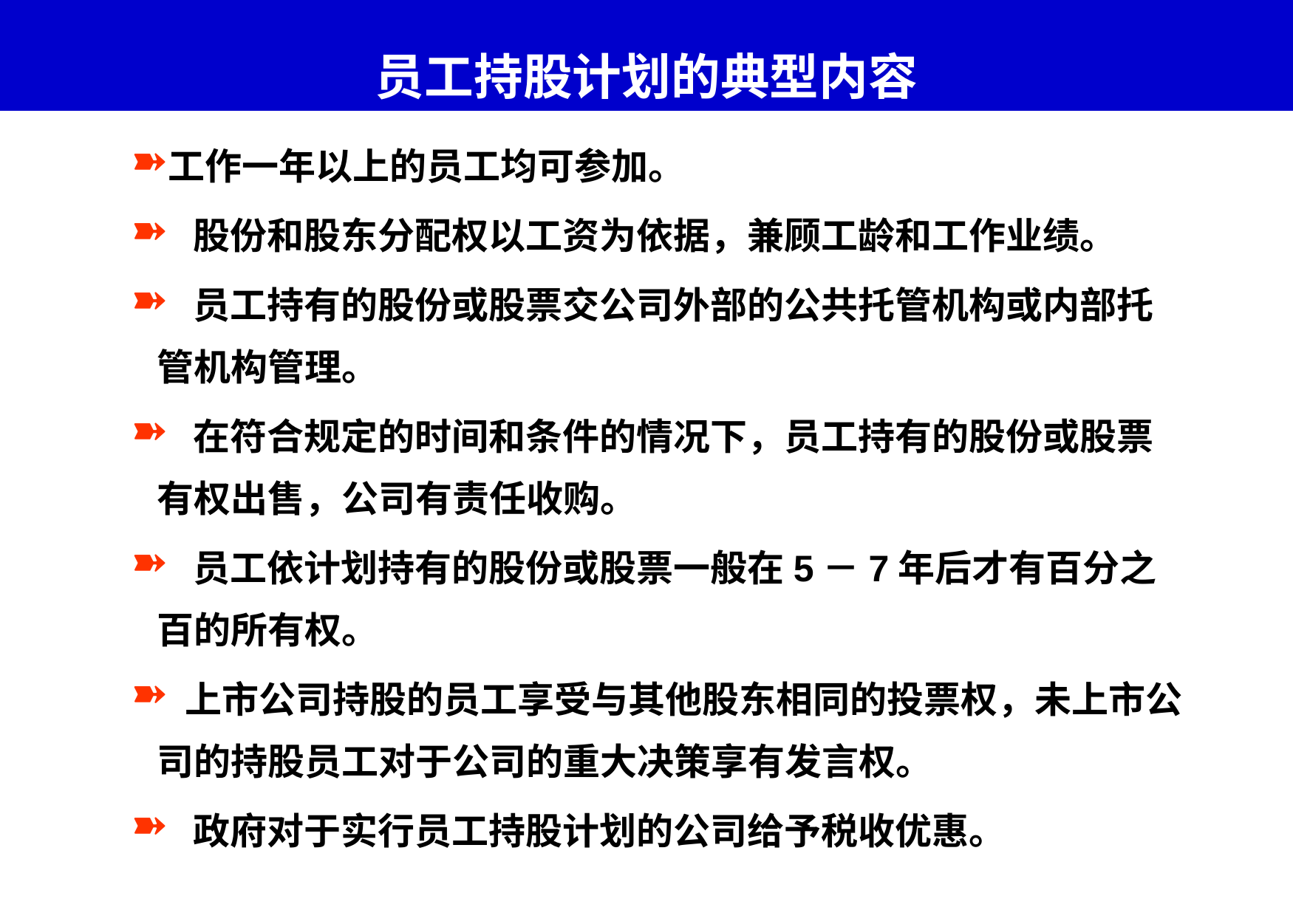

# 员工持股计划的典型内容
工作一年以上的员工均可参加。
  股份和股东分配权以工资为依据，兼顾工龄和工作业绩。
  员工持有的股份或股票交公司外部的公共托管机构或内部托管机构管理。
  在符合规定的时间和条件的情况下，员工持有的股份或股票有权出售，公司有责任收购。
  员工依计划持有的股份或股票一般在5－7年后才有百分之百的所有权。
 上市公司持股的员工享受与其他股东相同的投票权，未上市公司的持股员工对于公司的重大决策享有发言权。
  政府对于实行员工持股计划的公司给予税收优惠。